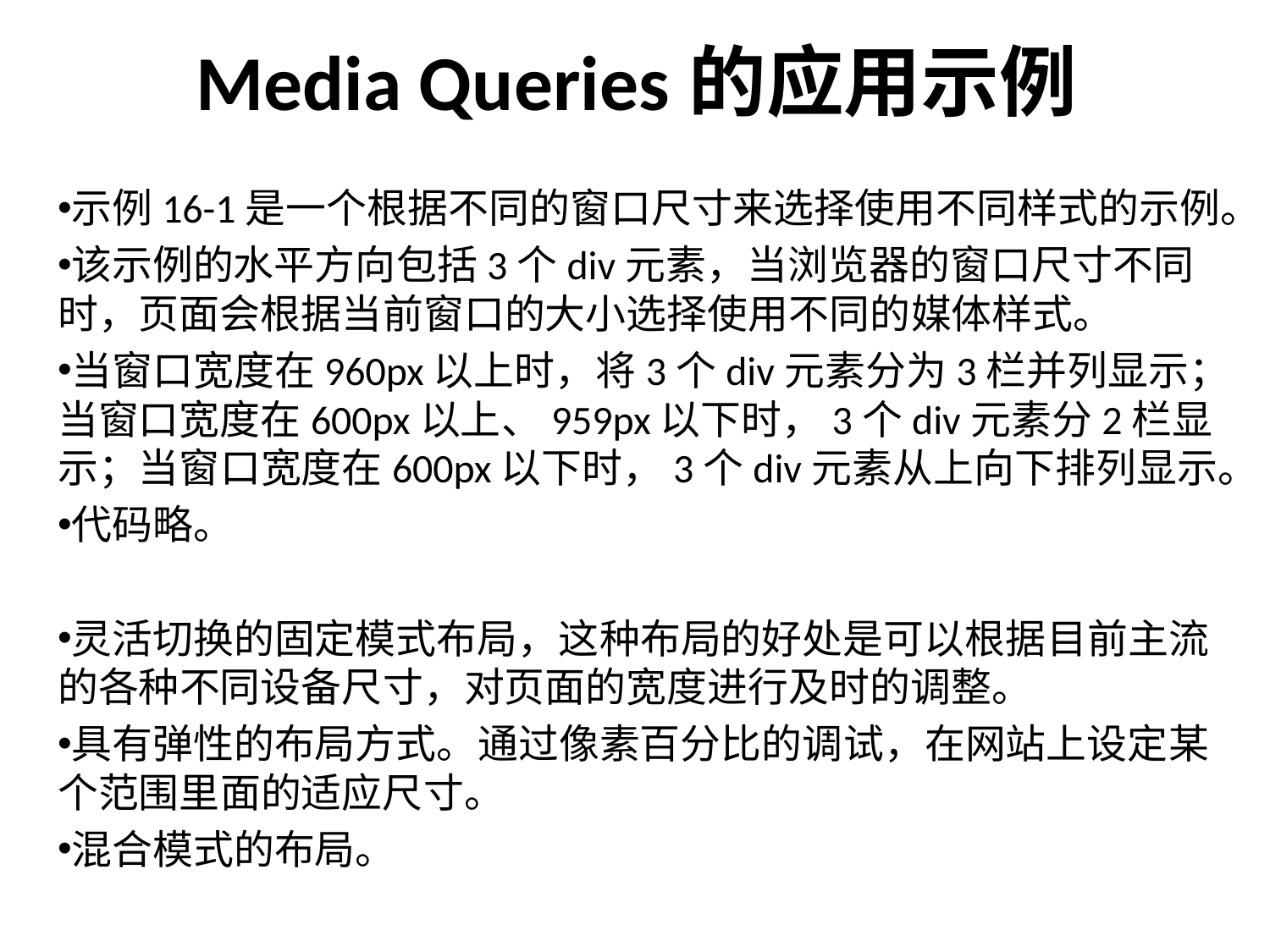

# Media Queries的应用示例
示例16-1是一个根据不同的窗口尺寸来选择使用不同样式的示例。
该示例的水平方向包括3个div元素，当浏览器的窗口尺寸不同时，页面会根据当前窗口的大小选择使用不同的媒体样式。
当窗口宽度在960px以上时，将3个div元素分为3栏并列显示；当窗口宽度在600px以上、959px以下时，3个div元素分2栏显示；当窗口宽度在600px以下时，3个div元素从上向下排列显示。
代码略。

灵活切换的固定模式布局，这种布局的好处是可以根据目前主流的各种不同设备尺寸，对页面的宽度进行及时的调整。
具有弹性的布局方式。通过像素百分比的调试，在网站上设定某个范围里面的适应尺寸。
混合模式的布局。